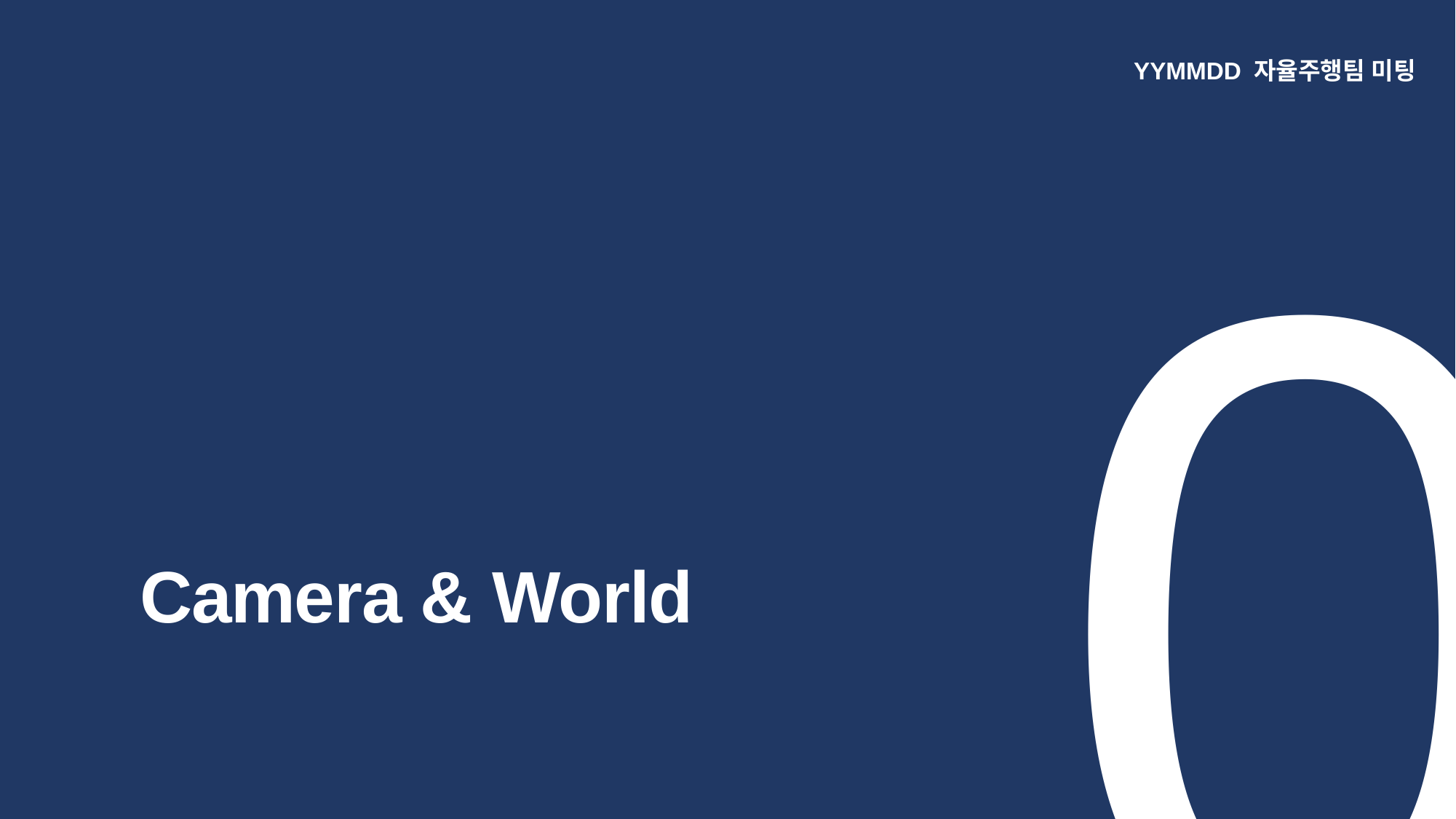

0
YYMMDD 자율주행팀 미팅
Camera & World